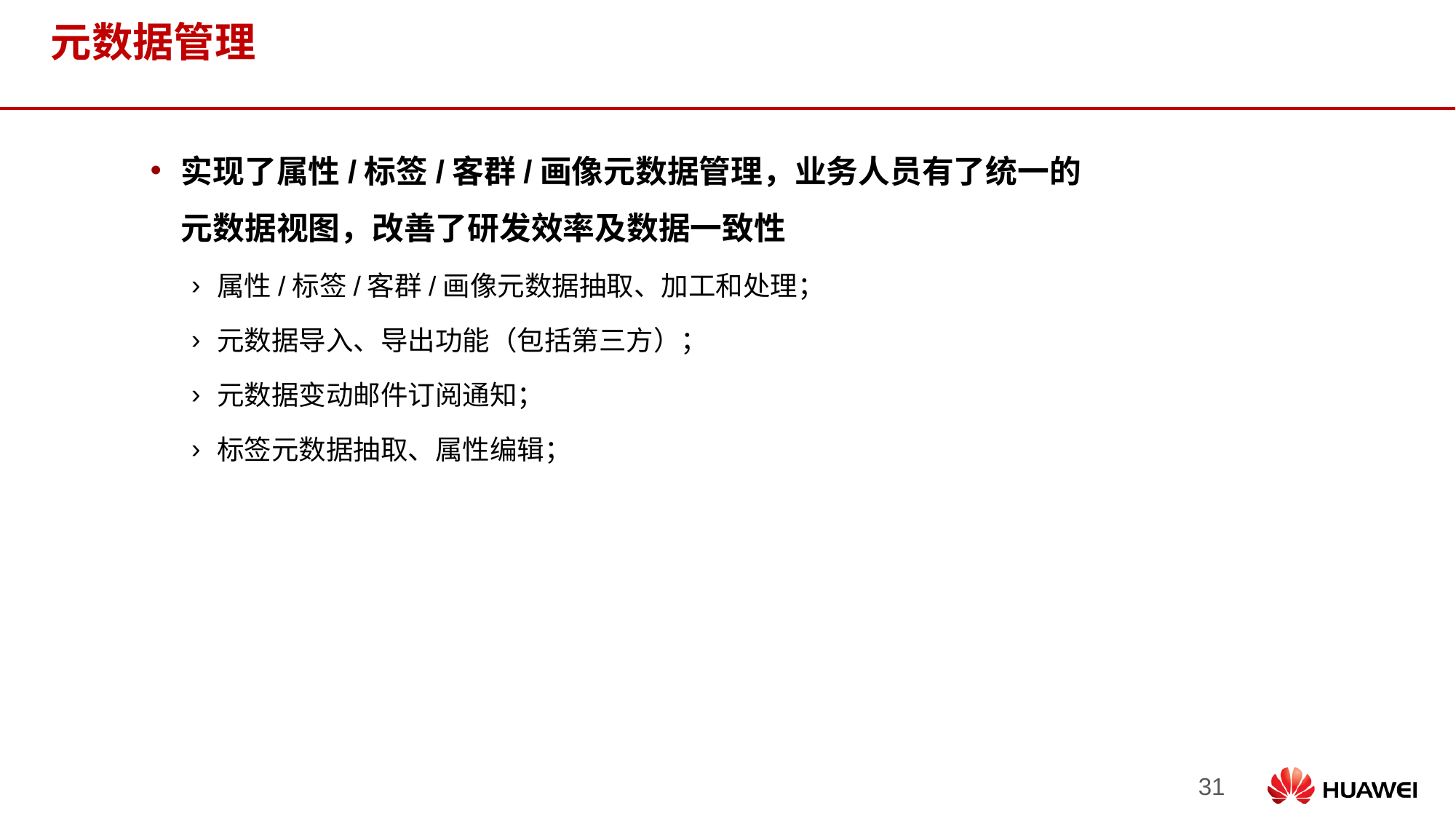

# 元数据管理
实现了属性/标签/客群/画像元数据管理，业务人员有了统一的元数据视图，改善了研发效率及数据一致性
属性/标签/客群/画像元数据抽取、加工和处理；
元数据导入、导出功能（包括第三方）；
元数据变动邮件订阅通知；
标签元数据抽取、属性编辑；